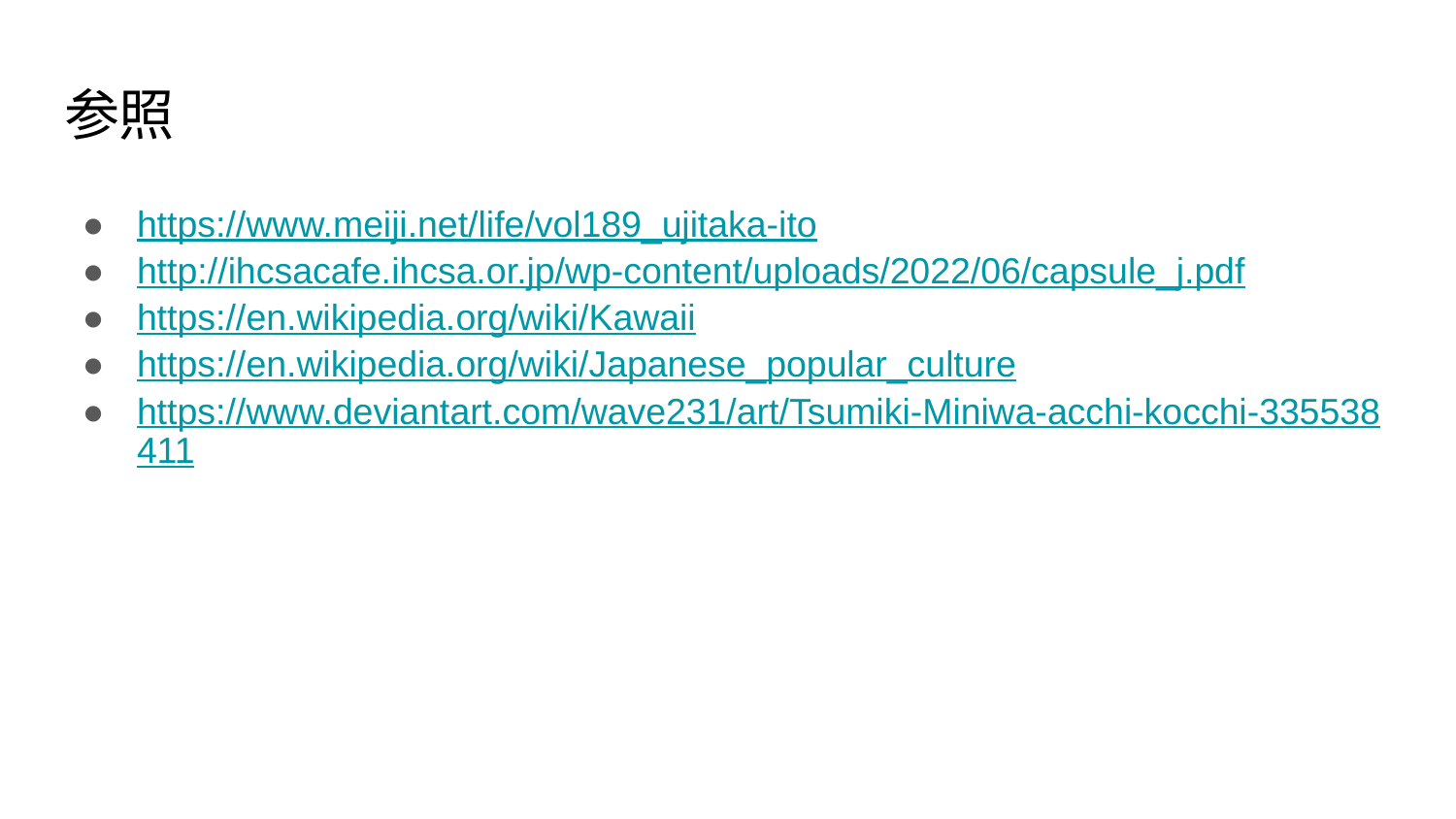

# 参照
https://www.meiji.net/life/vol189_ujitaka-ito
http://ihcsacafe.ihcsa.or.jp/wp-content/uploads/2022/06/capsule_j.pdf
https://en.wikipedia.org/wiki/Kawaii
https://en.wikipedia.org/wiki/Japanese_popular_culture
https://www.deviantart.com/wave231/art/Tsumiki-Miniwa-acchi-kocchi-335538411